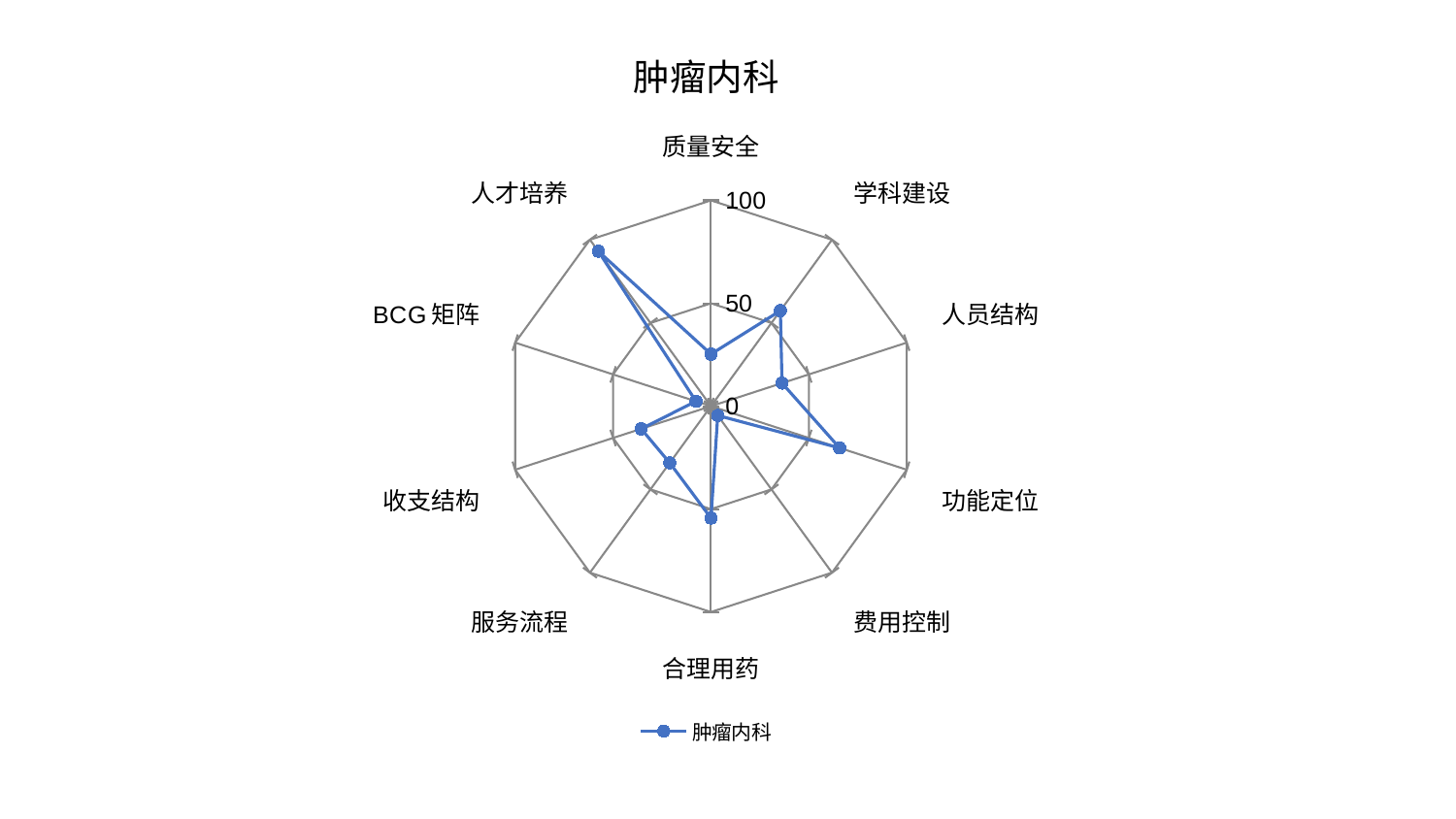

### Chart: 肿瘤内科

| Category | 肿瘤内科 |
|---|---|
| 质量安全 | 25.278729995383273 |
| 学科建设 | 57.3603948144791 |
| 人员结构 | 36.28570920602426 |
| 功能定位 | 65.68948085730007 |
| 费用控制 | 5.593714763277024 |
| 合理用药 | 54.37712433625622 |
| 服务流程 | 34.06859878237904 |
| 收支结构 | 35.67402070006713 |
| BCG矩阵 | 7.651822274336052 |
| 人才培养 | 93.07782275457377 |
129